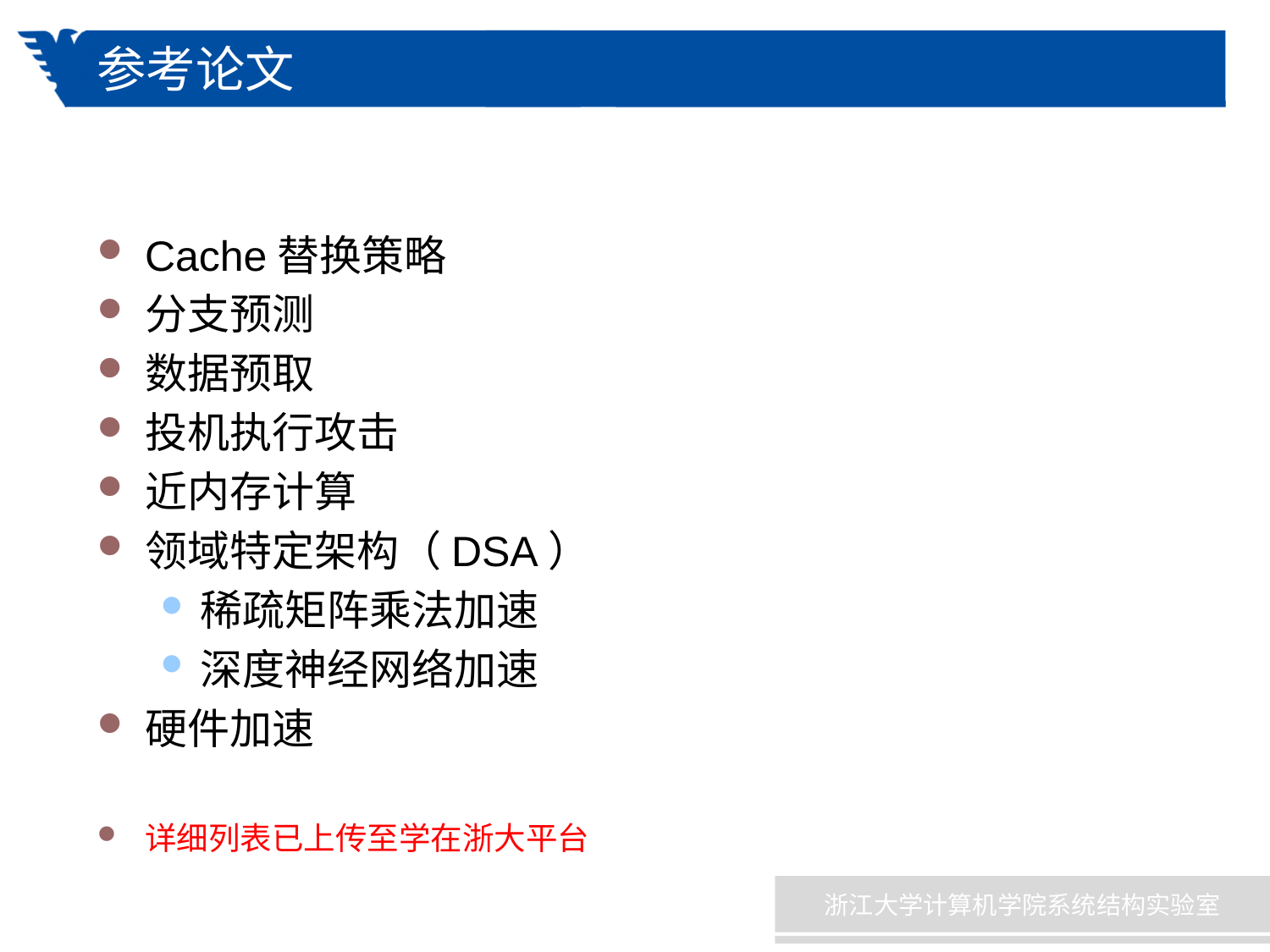

# 参考论文
Cache替换策略
分支预测
数据预取
投机执行攻击
近内存计算
领域特定架构（DSA）
稀疏矩阵乘法加速
深度神经网络加速
硬件加速

详细列表已上传至学在浙大平台